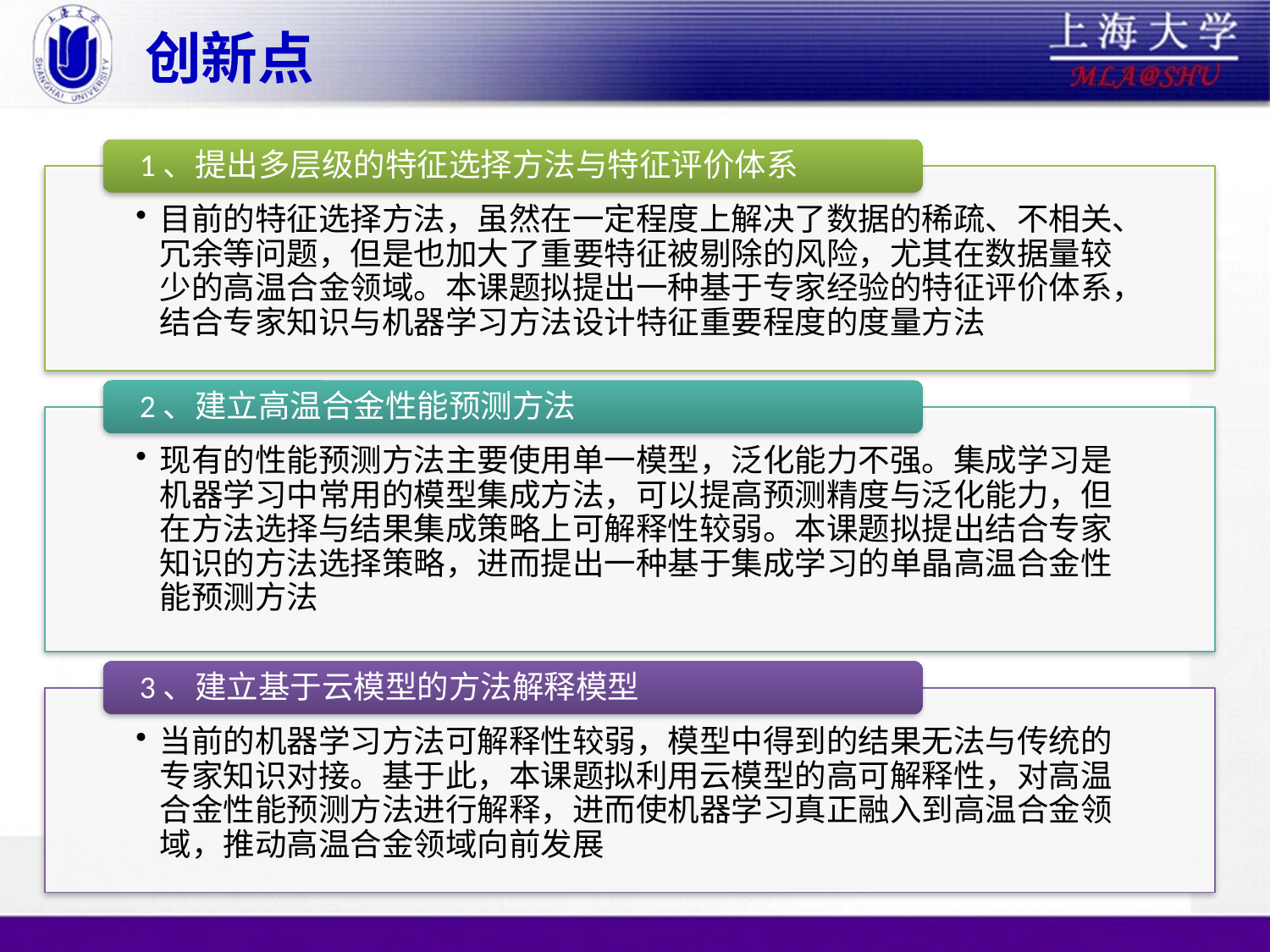

# 创新点
目前的特征选择方法，虽然在一定程度上解决了数据的稀疏、不相关、冗余等问题，但是也加大了重要特征被剔除的风险，尤其在数据量较少的高温合金领域。本课题拟提出一种基于专家经验的特征评价体系，结合专家知识与机器学习方法设计特征重要程度的度量方法
1、提出多层级的特征选择方法与特征评价体系
现有的性能预测方法主要使用单一模型，泛化能力不强。集成学习是机器学习中常用的模型集成方法，可以提高预测精度与泛化能力，但在方法选择与结果集成策略上可解释性较弱。本课题拟提出结合专家知识的方法选择策略，进而提出一种基于集成学习的单晶高温合金性能预测方法
2、建立高温合金性能预测方法
当前的机器学习方法可解释性较弱，模型中得到的结果无法与传统的专家知识对接。基于此，本课题拟利用云模型的高可解释性，对高温合金性能预测方法进行解释，进而使机器学习真正融入到高温合金领域，推动高温合金领域向前发展
3、建立基于云模型的方法解释模型